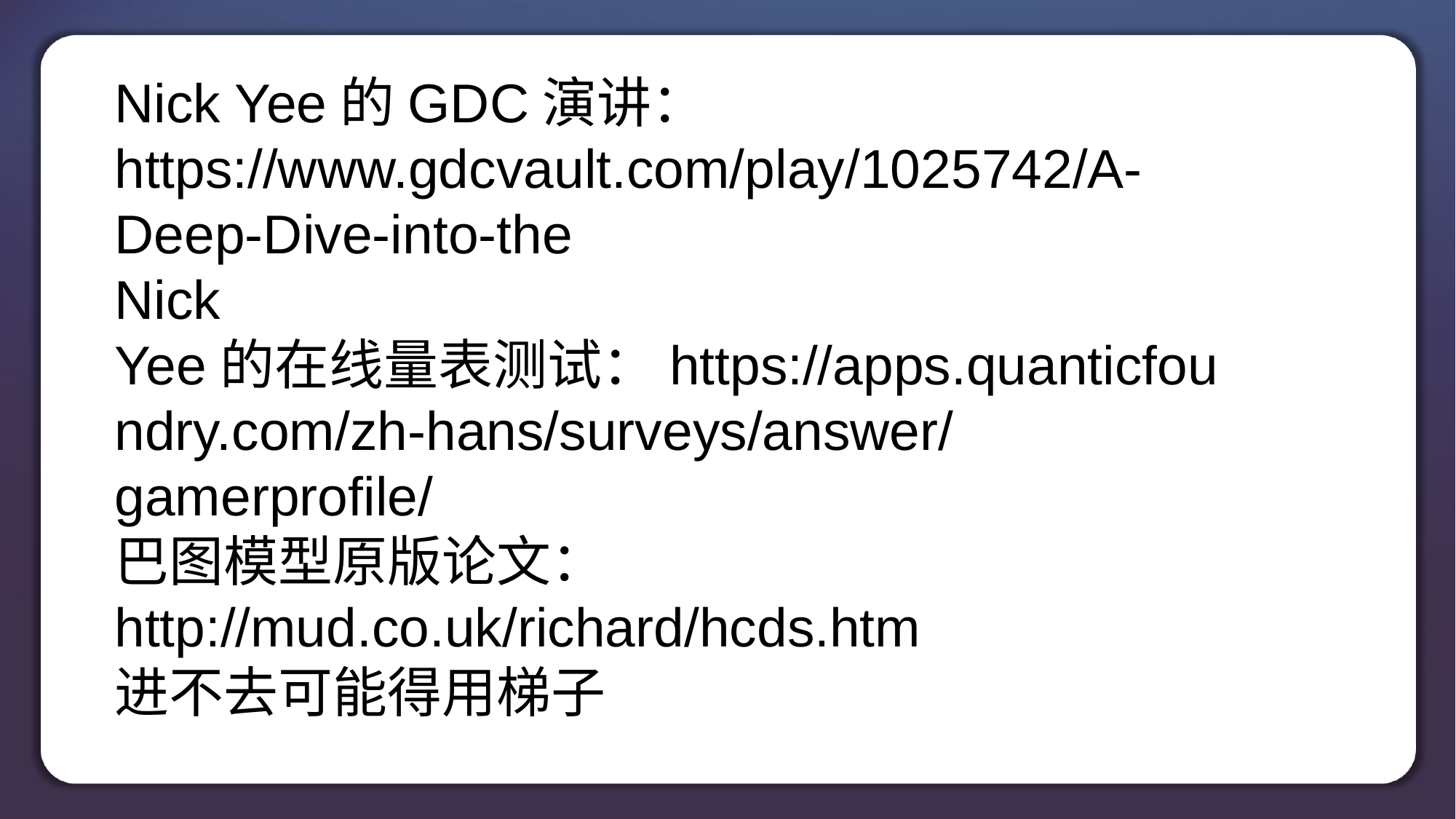

Nick Yee的GDC演讲：
https://www.gdcvault.com/play/1025742/A-Deep-Dive-into-the
Nick Yee的在线量表测试：https://apps.quanticfoundry.com/zh-hans/surveys/answer/gamerprofile/
巴图模型原版论文：
http://mud.co.uk/richard/hcds.htm
进不去可能得用梯子